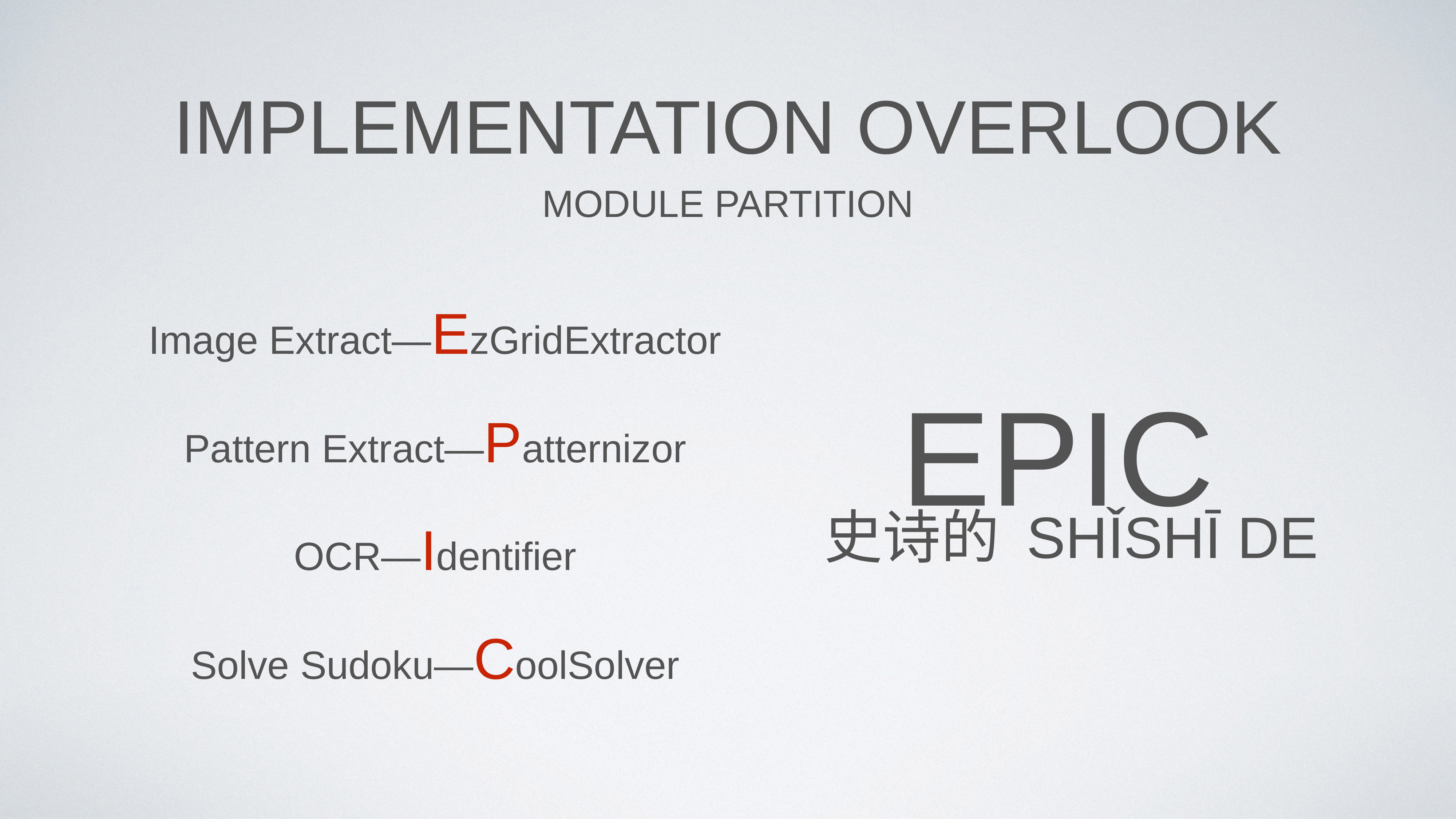

# Implementation Overlook
Module Partition
Image Extract—EzGridExtractor
Pattern Extract—Patternizor
OCR—Identifier
Solve Sudoku—CoolSolver
EPIC
史诗的 shǐshī de